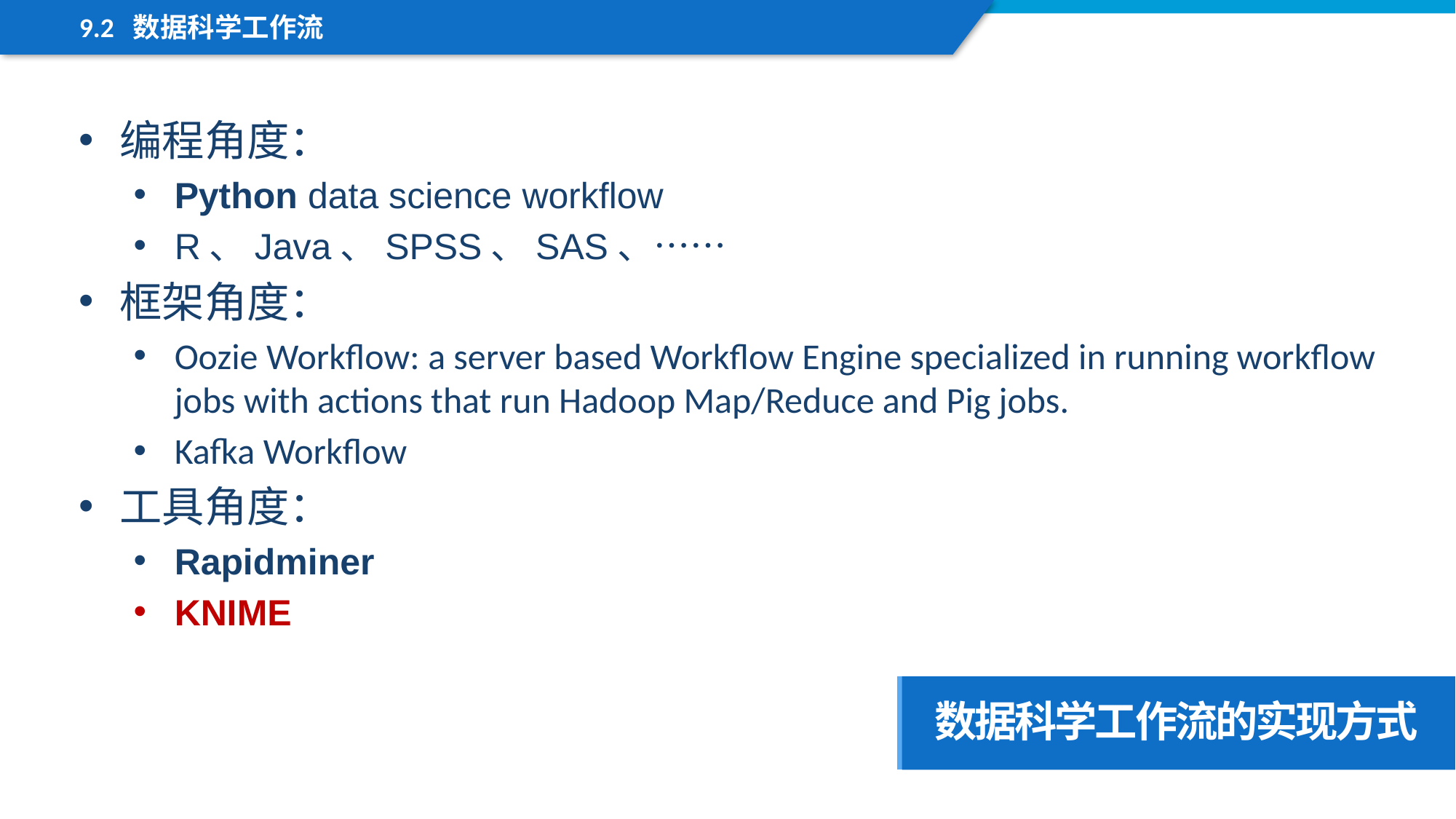

9.2  数据科学工作流
编程角度：
Python data science workflow
R、Java、SPSS、SAS、……
框架角度：
Oozie Workflow: a server based Workflow Engine specialized in running workflow jobs with actions that run Hadoop Map/Reduce and Pig jobs.
Kafka Workflow
工具角度：
Rapidminer
KNIME

数据科学工作流的实现方式